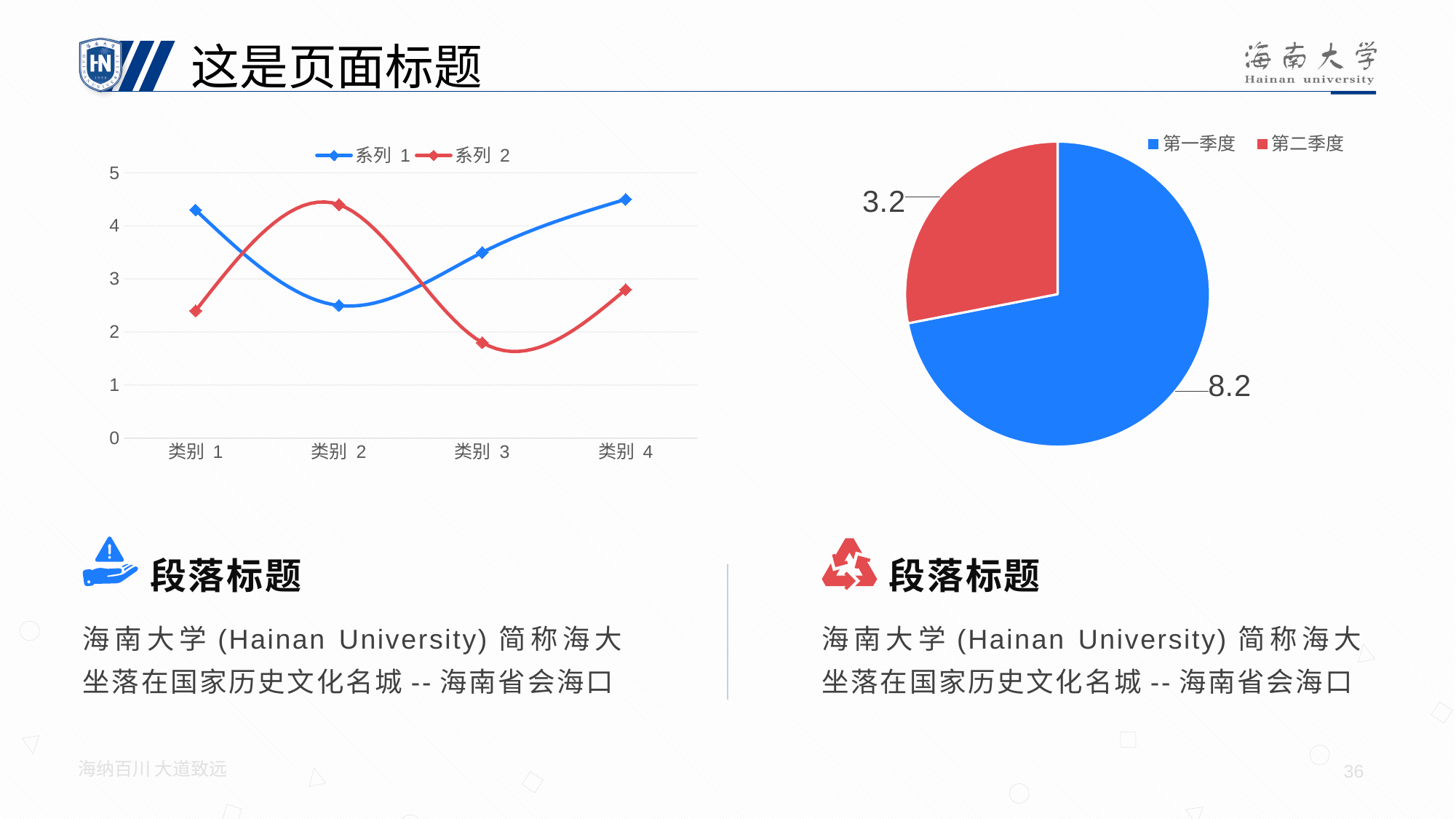

这是页面标题

### Chart

| Category | 系列 1 | 系列 2 |
|---|---|---|
| 类别 1 | 4.3 | 2.4 |
| 类别 2 | 2.5 | 4.4 |
| 类别 3 | 3.5 | 1.8 |
| 类别 4 | 4.5 | 2.8 |

### Chart

| Category | 销售额 |
|---|---|
| 第一季度 | 8.2 |
| 第二季度 | 3.2 |
段落标题
段落标题

海南大学(Hainan University)简称海大坐落在国家历史文化名城--海南省会海口
海南大学(Hainan University)简称海大坐落在国家历史文化名城--海南省会海口
海纳百川 大道致远
36